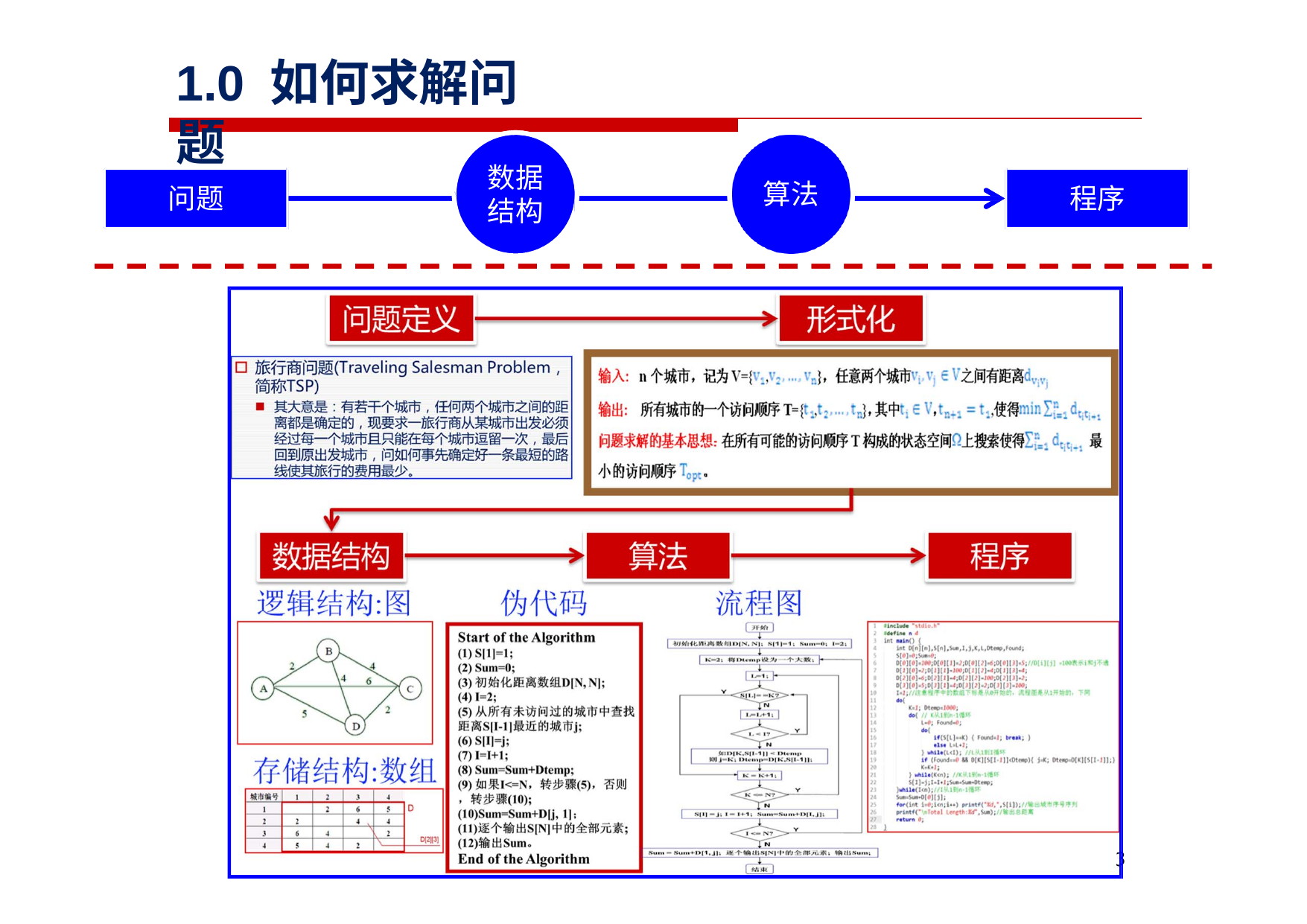

# 1.0 如何求解问题

数据 结构

算法
问题
程序

3